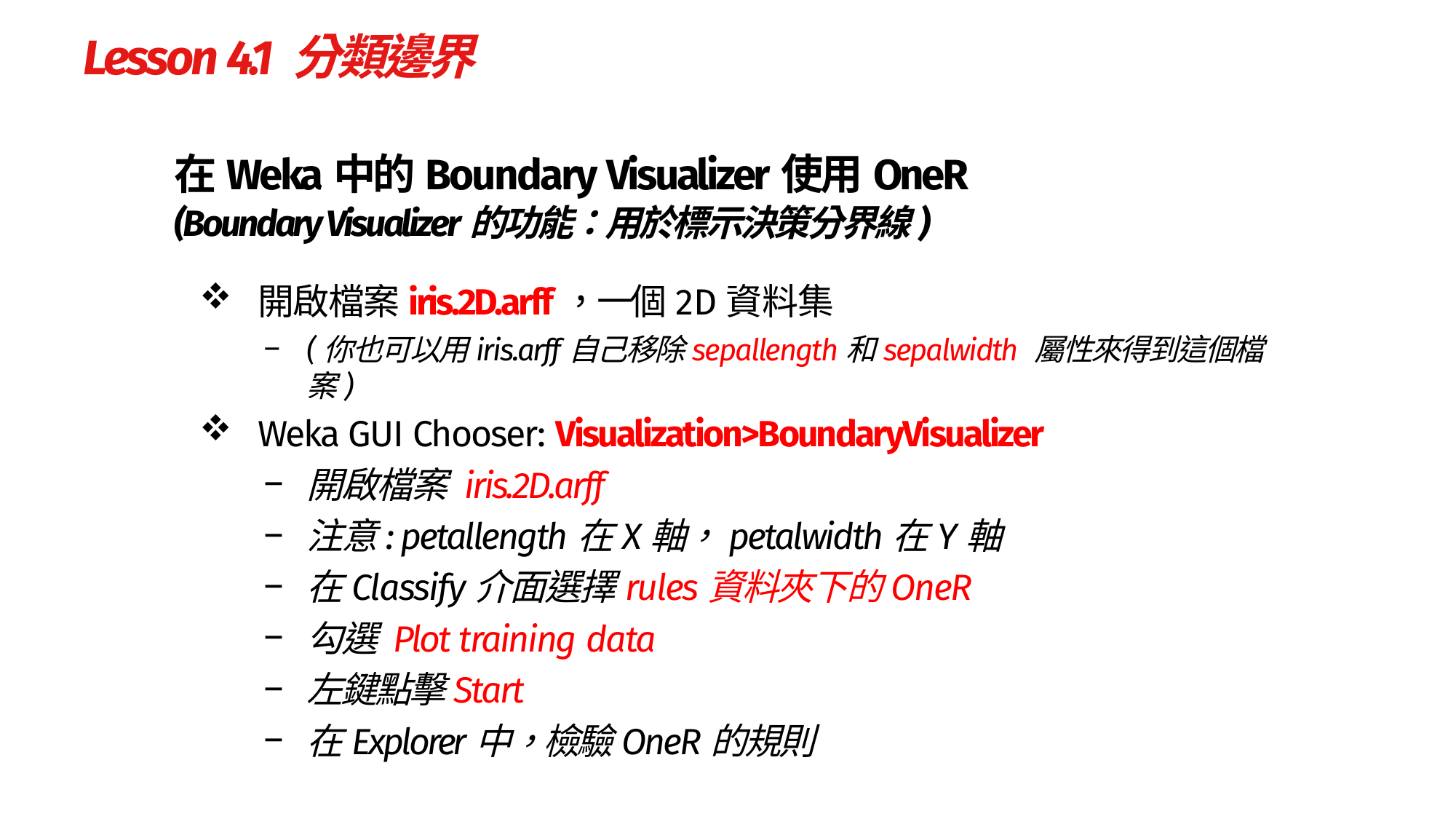

# Lesson 4.1 分類邊界
在Weka中的Boundary Visualizer使用OneR
(Boundary Visualizer的功能：用於標示決策分界線)
開啟檔案iris.2D.arff，一個2D資料集
(你也可以用iris.arff自己移除sepallength和sepalwidth 屬性來得到這個檔案)
Weka GUI Chooser: Visualization>BoundaryVisualizer
開啟檔案 iris.2D.arff
注意: petallength在X軸，petalwidth在Y軸
在Classify介面選擇rules資料夾下的OneR
勾選 Plot training data
左鍵點擊Start
在Explorer中，檢驗OneR的規則